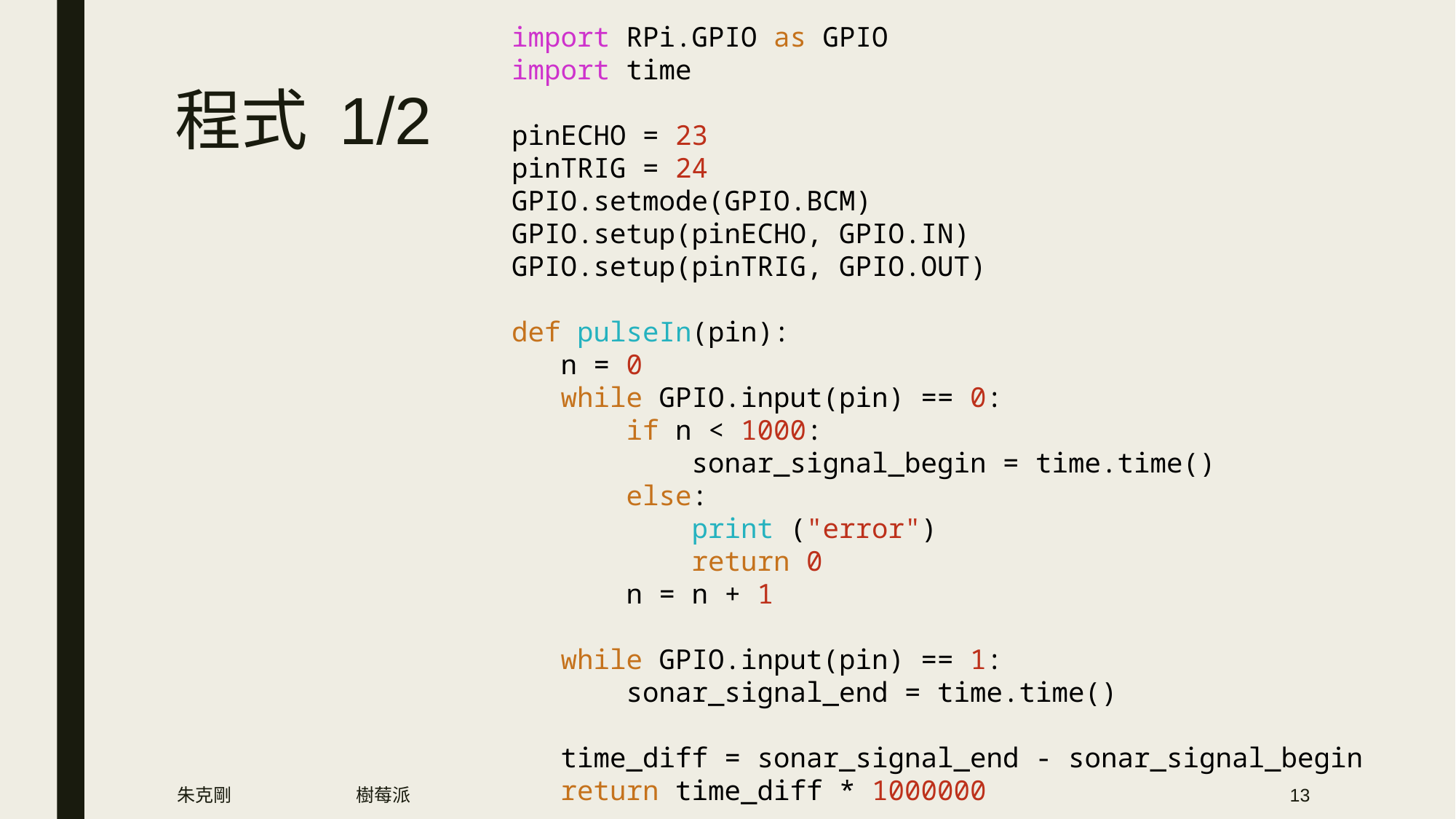

import RPi.GPIO as GPIO
import time

pinECHO = 23
pinTRIG = 24
GPIO.setmode(GPIO.BCM)
GPIO.setup(pinECHO, GPIO.IN)
GPIO.setup(pinTRIG, GPIO.OUT)

def pulseIn(pin):
   n = 0
   while GPIO.input(pin) == 0:
       if n < 1000:
           sonar_signal_begin = time.time()
       else:
           print ("error")
           return 0
       n = n + 1

   while GPIO.input(pin) == 1:
       sonar_signal_end = time.time()

   time_diff = sonar_signal_end - sonar_signal_begin
   return time_diff * 1000000
# 程式 1/2
朱克剛
樹莓派
13